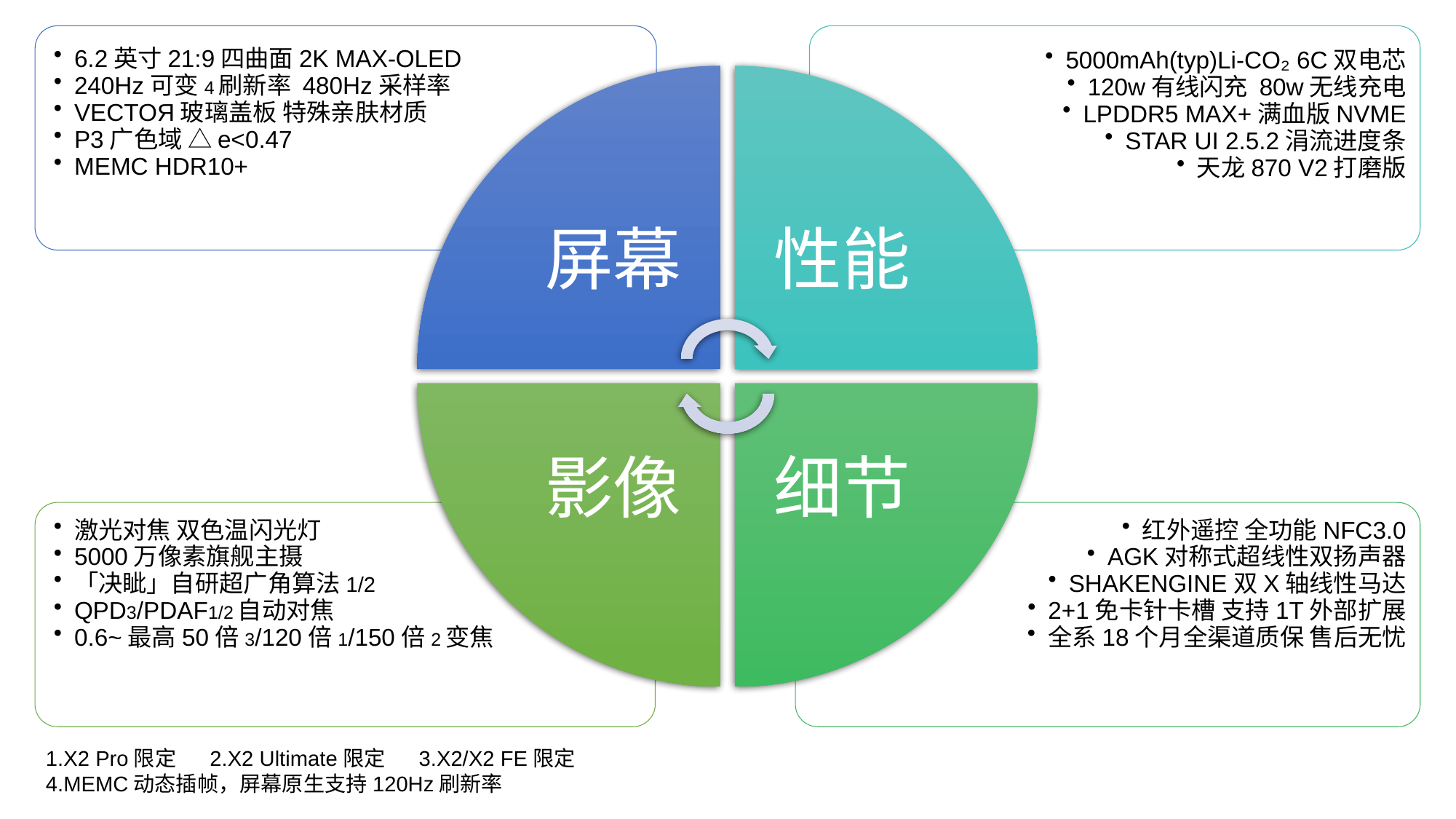

红外遥控 全功能NFC3.0
AGK对称式超线性双扬声器
SHAKENGINE双X轴线性马达
2+1免卡针卡槽 支持1T外部扩展
全系18个月全渠道质保 售后无忧
激光对焦 双色温闪光灯
5000万像素旗舰主摄
「决眦」自研超广角算法1/2
QPD3/PDAF1/2自动对焦
0.6~最高50倍3/120倍1/150倍2变焦
5000mAh(typ)Li-CO₂ 6C双电芯
120w有线闪充 80w无线充电
LPDDR5 MAX+满血版NVME
STAR UI 2.5.2涓流进度条
天龙870 V2打磨版

6.2英寸21:9四曲面2K MAX-OLED
240Hz可变4刷新率 480Hz采样率
VECTOЯ玻璃盖板 特殊亲肤材质
P3广色域 △e<0.47
MEMC HDR10+
屏幕
性能
细节
影像
1.X2 Pro限定      2.X2 Ultimate限定      3.X2/X2 FE限定
4.MEMC动态插帧，屏幕原生支持120Hz刷新率